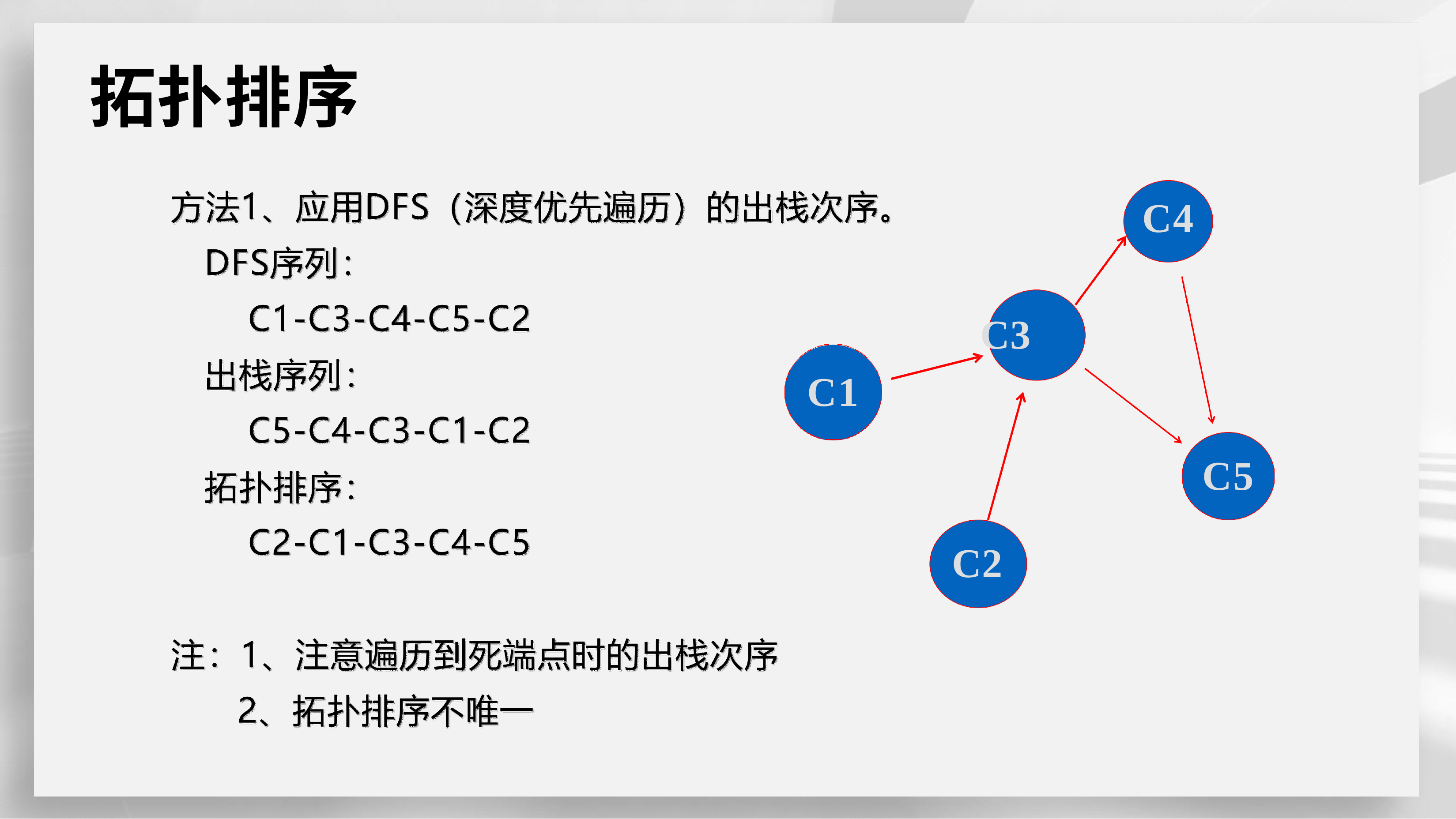

# 拓扑排序

C4

C3
C1
C5
C2